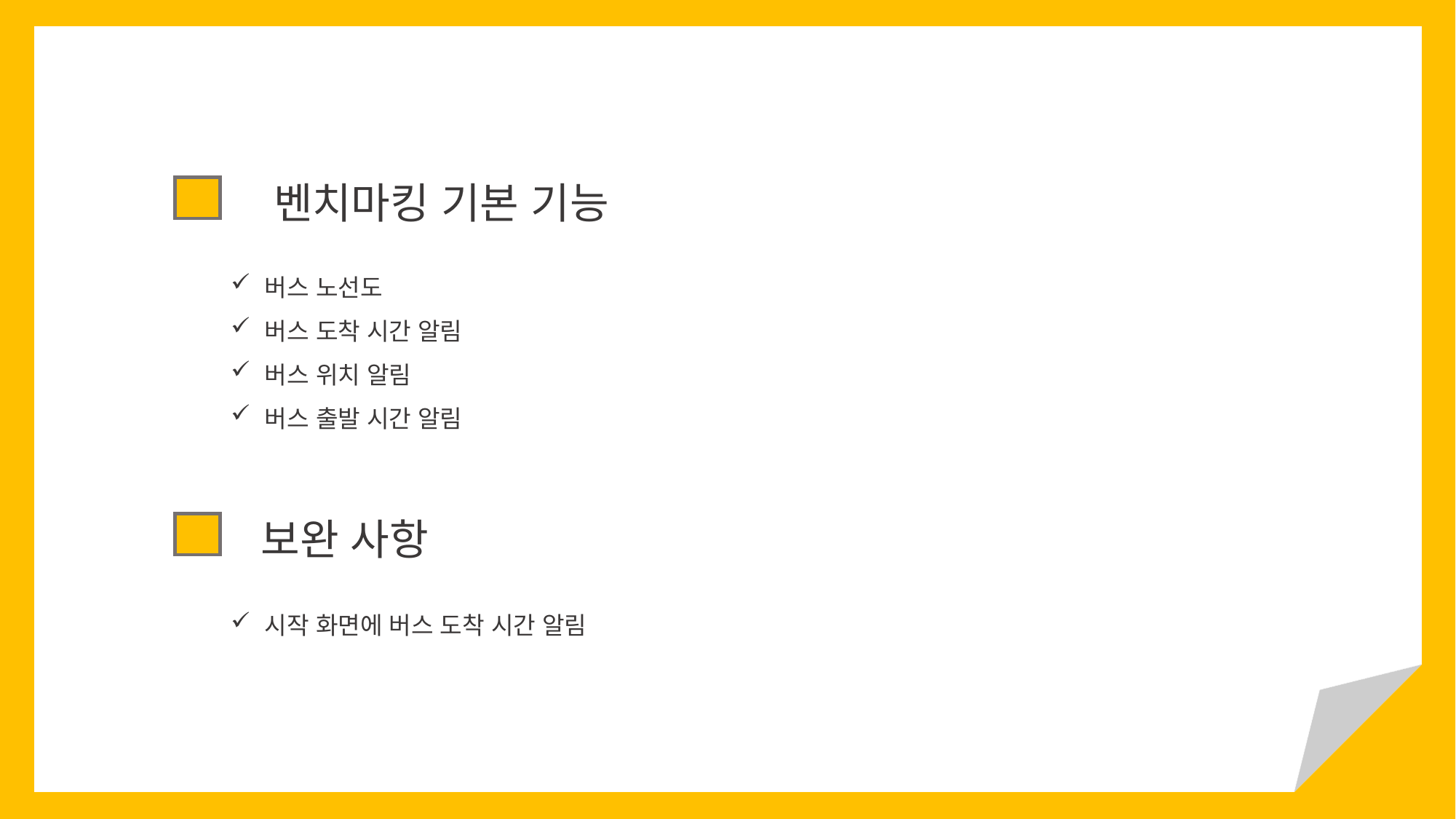

벤치마킹 기본 기능

버스 노선도
버스 도착 시간 알림
버스 위치 알림
버스 출발 시간 알림
보완 사항

시작 화면에 버스 도착 시간 알림